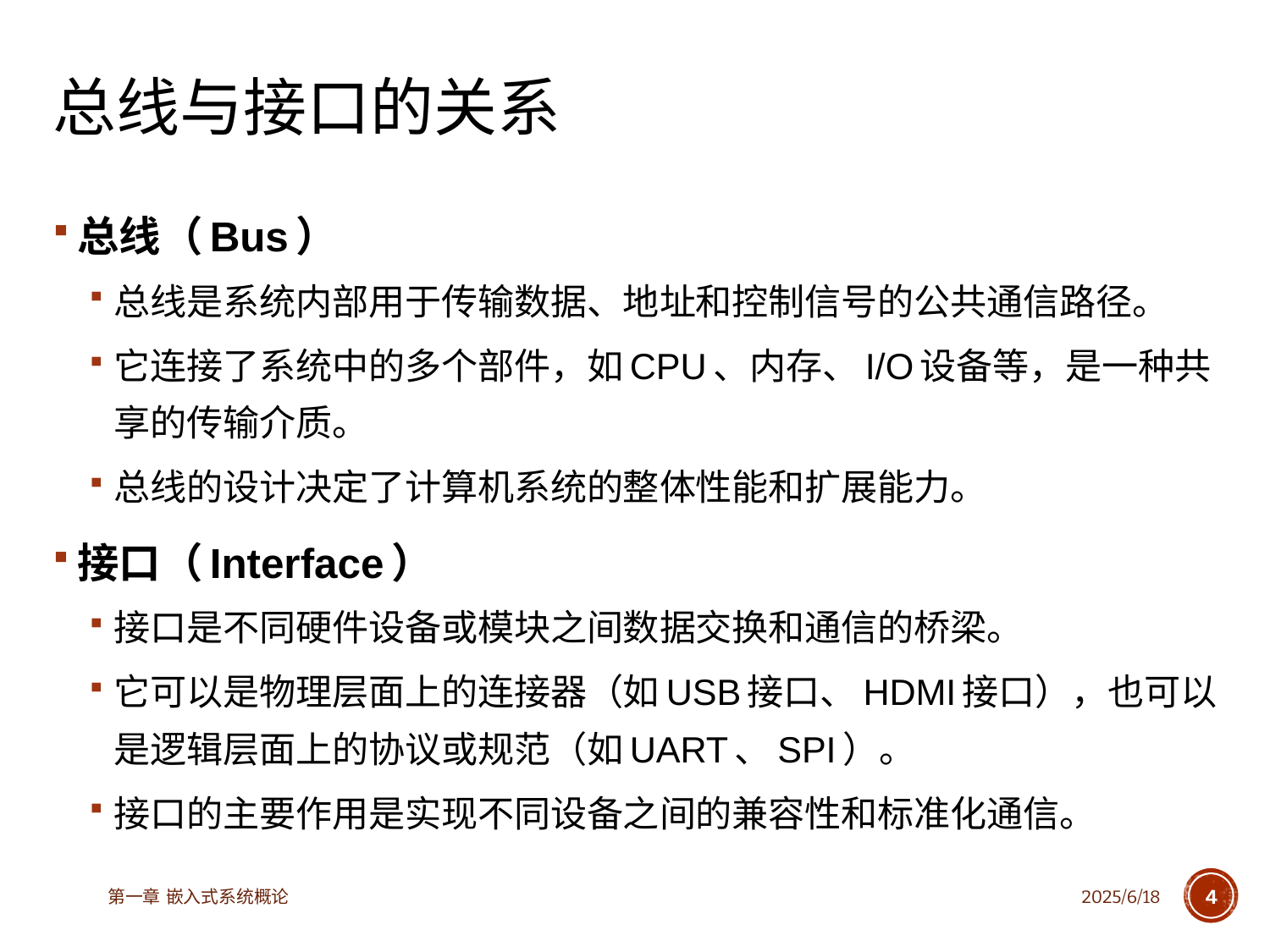

# 总线与接口的关系
总线（Bus）
总线是系统内部用于传输数据、地址和控制信号的公共通信路径。
它连接了系统中的多个部件，如CPU、内存、I/O设备等，是一种共享的传输介质。
总线的设计决定了计算机系统的整体性能和扩展能力。
接口（Interface）
接口是不同硬件设备或模块之间数据交换和通信的桥梁。
它可以是物理层面上的连接器（如USB接口、HDMI接口），也可以是逻辑层面上的协议或规范（如UART、SPI）。
接口的主要作用是实现不同设备之间的兼容性和标准化通信。
第一章 嵌入式系统概论
2025/6/18
4